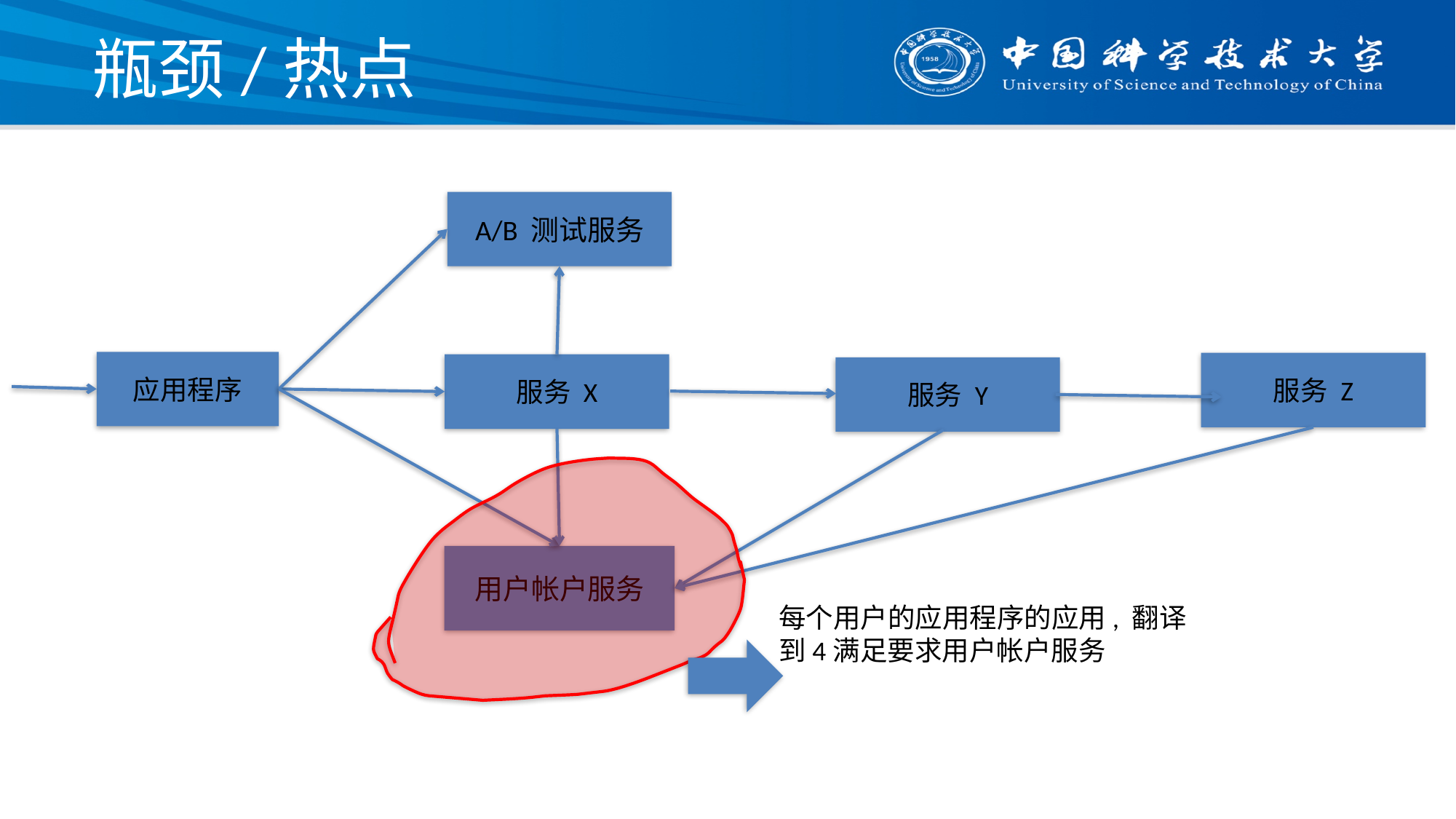

# 瓶颈/热点
A/B 测试服务
应用程序
服务 Z
服务 X
服务 Y

用户帐户服务
每个用户的应用程序的应用, 翻译
到4满足要求用户帐户服务